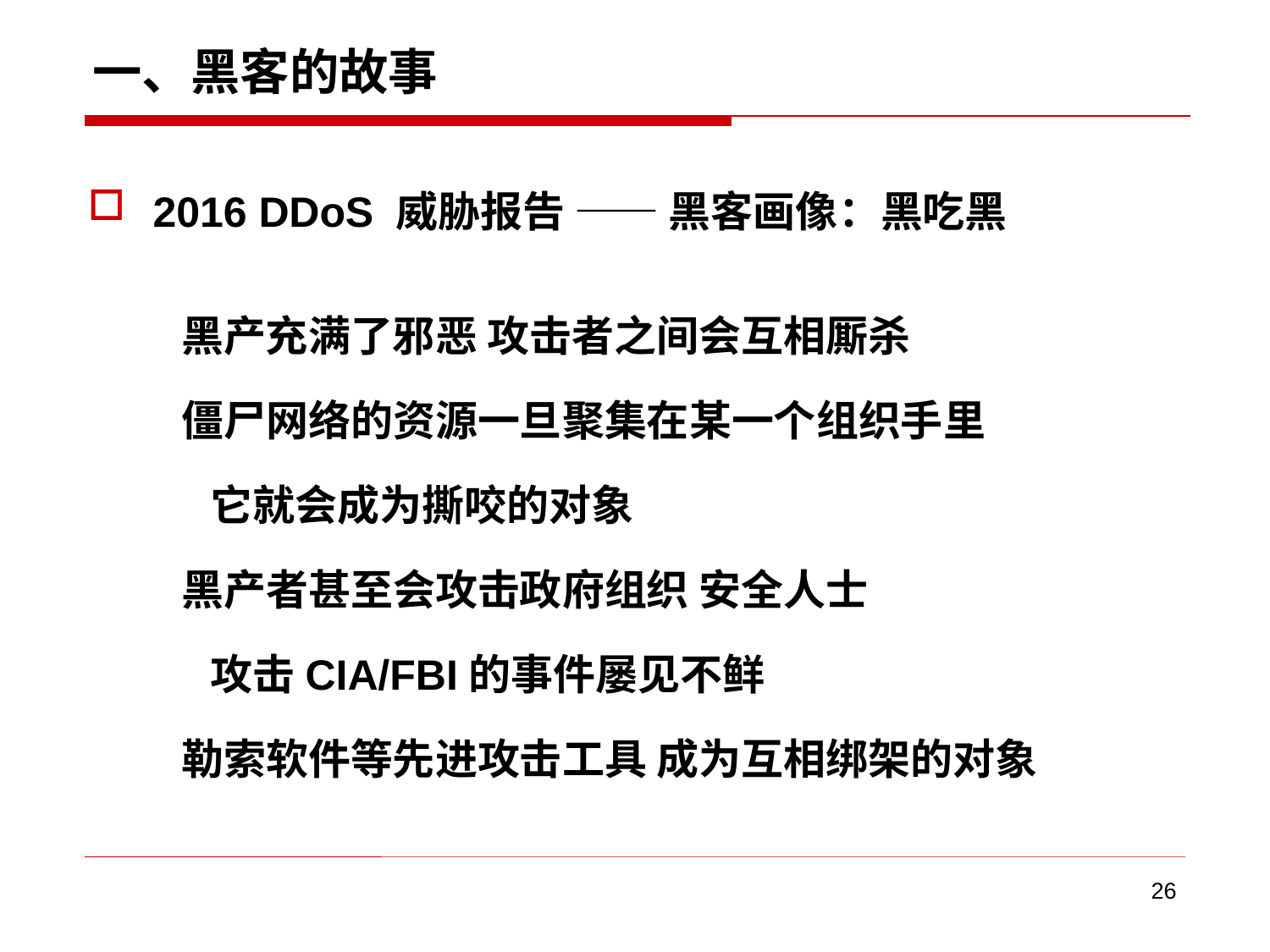

# 一、黑客的故事
2016 DDoS 威胁报告 —— 黑客画像：黑吃黑
黑产充满了邪恶 攻击者之间会互相厮杀
僵尸网络的资源一旦聚集在某一个组织手里
  它就会成为撕咬的对象
黑产者甚至会攻击政府组织 安全人士
  攻击CIA/FBI的事件屡见不鲜
勒索软件等先进攻击工具 成为互相绑架的对象